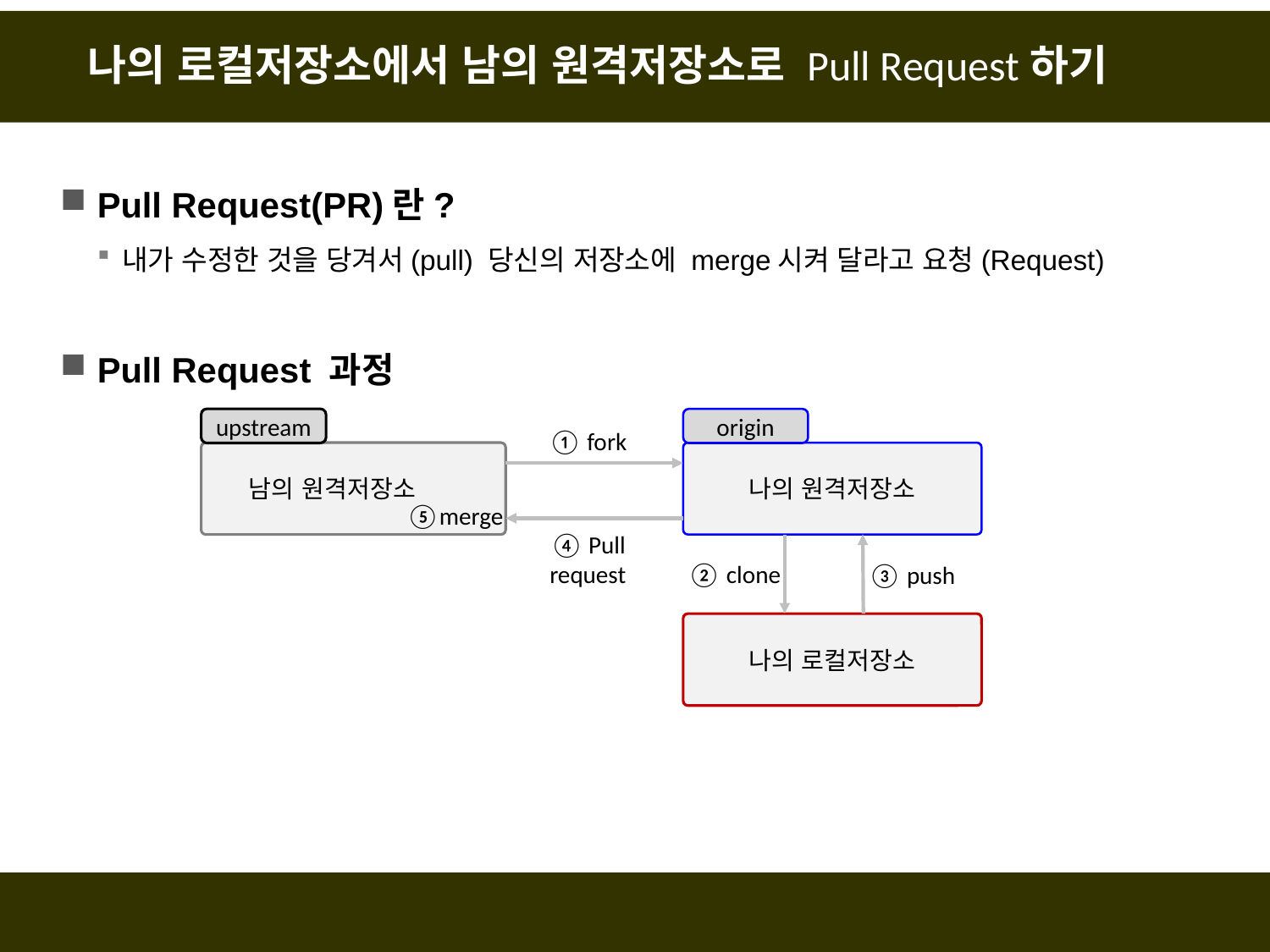

# 나의 로컬저장소에서 남의 원격저장소로 Pull Request하기
Pull Request(PR)란?
내가 수정한 것을 당겨서(pull) 당신의 저장소에 merge시켜 달라고 요청(Request)

Pull Request 과정

upstream
origin
① fork
남의 원격저장소
나의 원격저장소
⑤merge
④ Pull
request
② clone
③ push
나의 로컬저장소